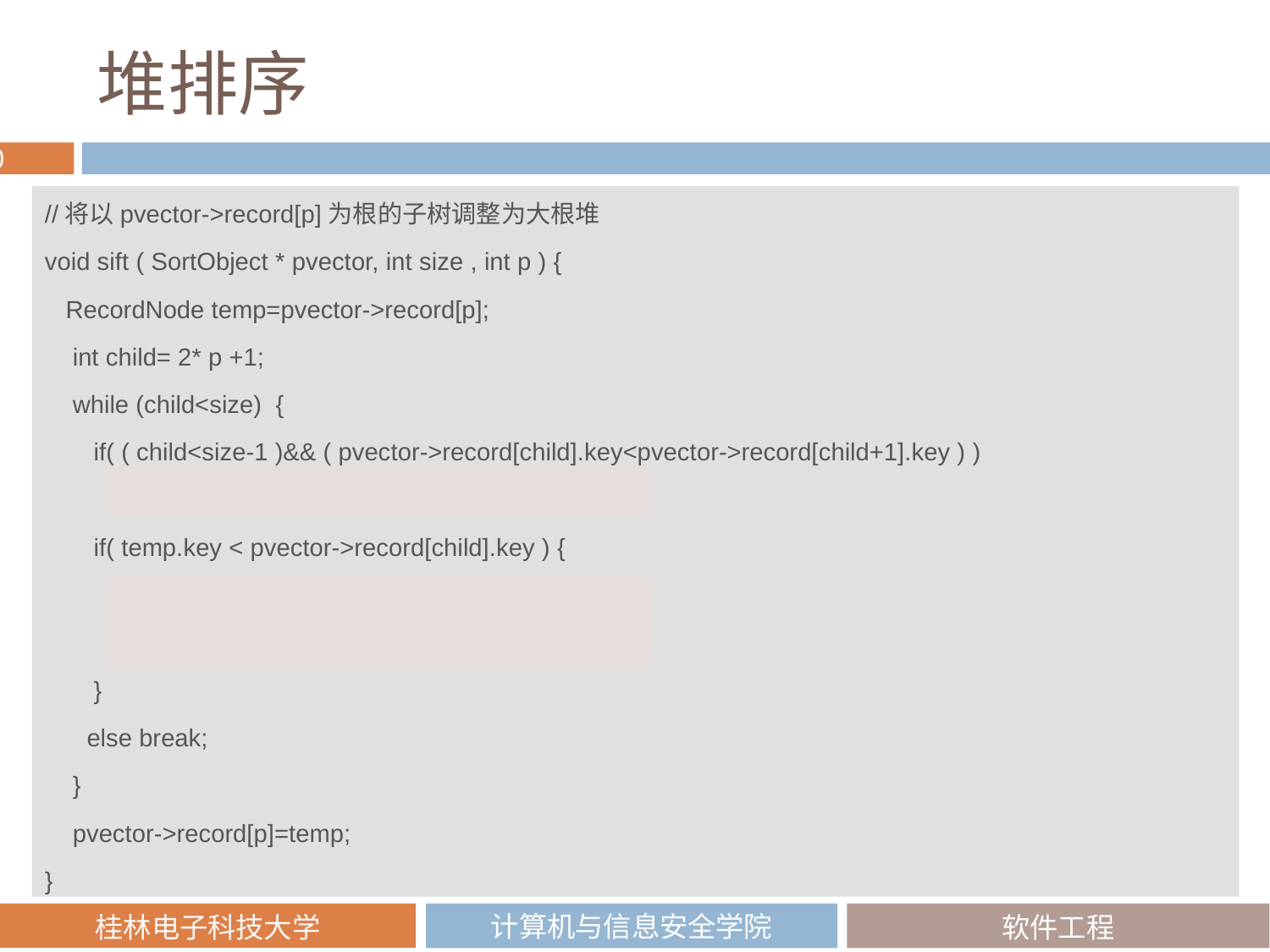

# 堆排序
//将以pvector->record[p]为根的子树调整为大根堆
void sift ( SortObject * pvector, int size , int p ) {
   RecordNode temp=pvector->record[p];
    int child= 2* p +1;
    while (child<size)  {
       if( ( child<size-1 )&& ( pvector->record[child].key<pvector->record[child+1].key ) )
            child++;
       if( temp.key < pvector->record[child].key ) {
           pvector->record[p]=pvector->record[child];
           p=child;   child= 2*p +1;
       }
      else break;
    }
    pvector->record[p]=temp;
}